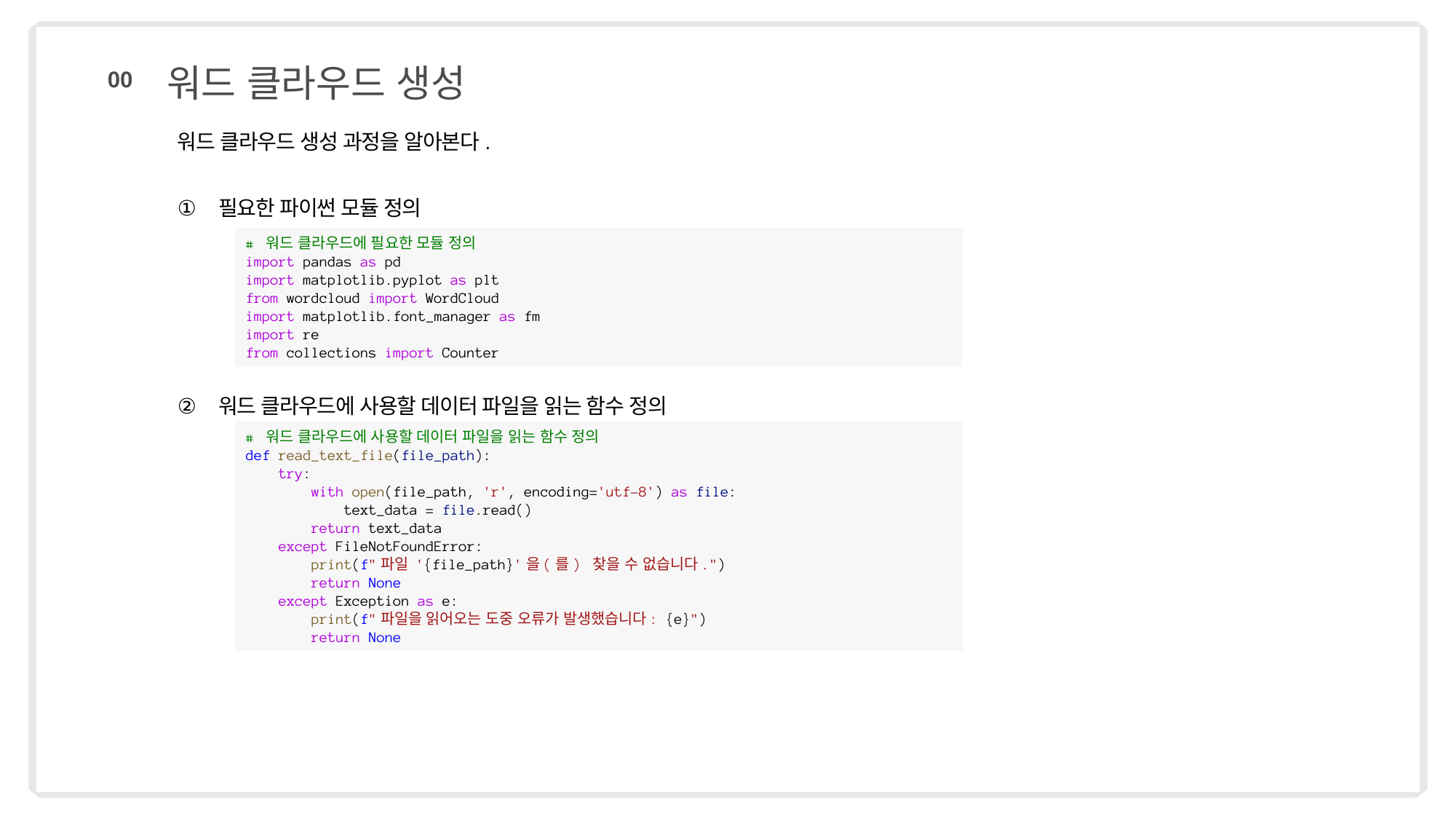

워드 클라우드 생성
00
워드 클라우드 생성 과정을 알아본다.

필요한 파이썬 모듈 정의

워드 클라우드에 사용할 데이터 파일을 읽는 함수 정의
# 워드 클라우드에 필요한 모듈 정의
import pandas as pd
import matplotlib.pyplot as plt
from wordcloud import WordCloud
import matplotlib.font_manager as fm
import re
from collections import Counter
# 워드 클라우드에 사용할 데이터 파일을 읽는 함수 정의
def read_text_file(file_path):
    try:
        with open(file_path, 'r', encoding='utf-8') as file:
            text_data = file.read()
        return text_data
    except FileNotFoundError:
        print(f"파일 '{file_path}'을(를) 찾을 수 없습니다.")
        return None
    except Exception as e:
        print(f"파일을 읽어오는 도중 오류가 발생했습니다: {e}")
        return None